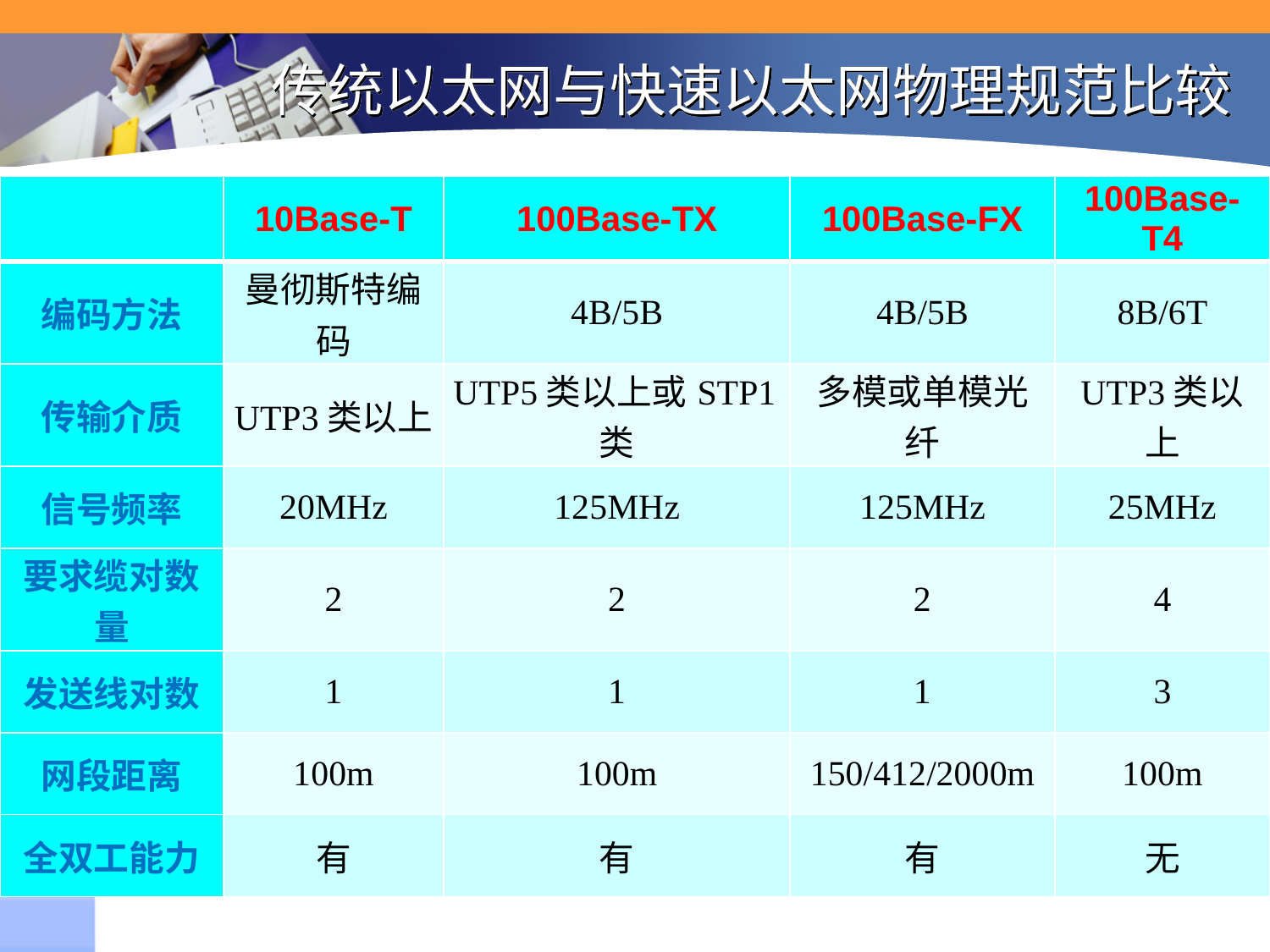

# 传统以太网与快速以太网物理规范比较
|  | 10Base-T | 100Base-TX | 100Base-FX | 100Base-T4 |
| --- | --- | --- | --- | --- |
| 编码方法 | 曼彻斯特编码 | 4B/5B | 4B/5B | 8B/6T |
| 传输介质 | UTP3类以上 | UTP5类以上或STP1类 | 多模或单模光纤 | UTP3类以上 |
| 信号频率 | 20MHz | 125MHz | 125MHz | 25MHz |
| 要求缆对数量 | 2 | 2 | 2 | 4 |
| 发送线对数 | 1 | 1 | 1 | 3 |
| 网段距离 | 100m | 100m | 150/412/2000m | 100m |
| 全双工能力 | 有 | 有 | 有 | 无 |